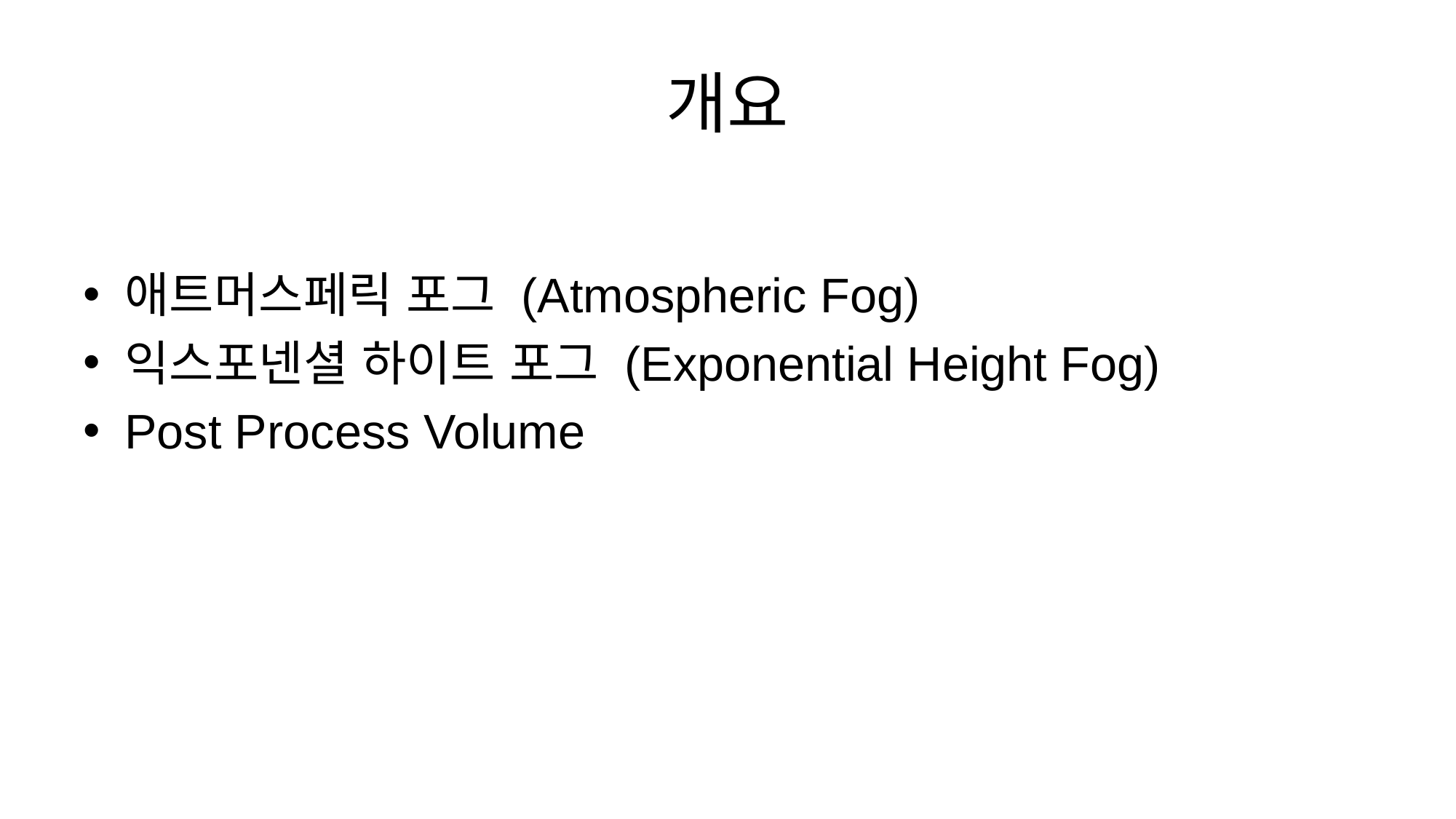

# 개요

애트머스페릭 포그 (Atmospheric Fog)
익스포넨셜 하이트 포그 (Exponential Height Fog)
Post Process Volume